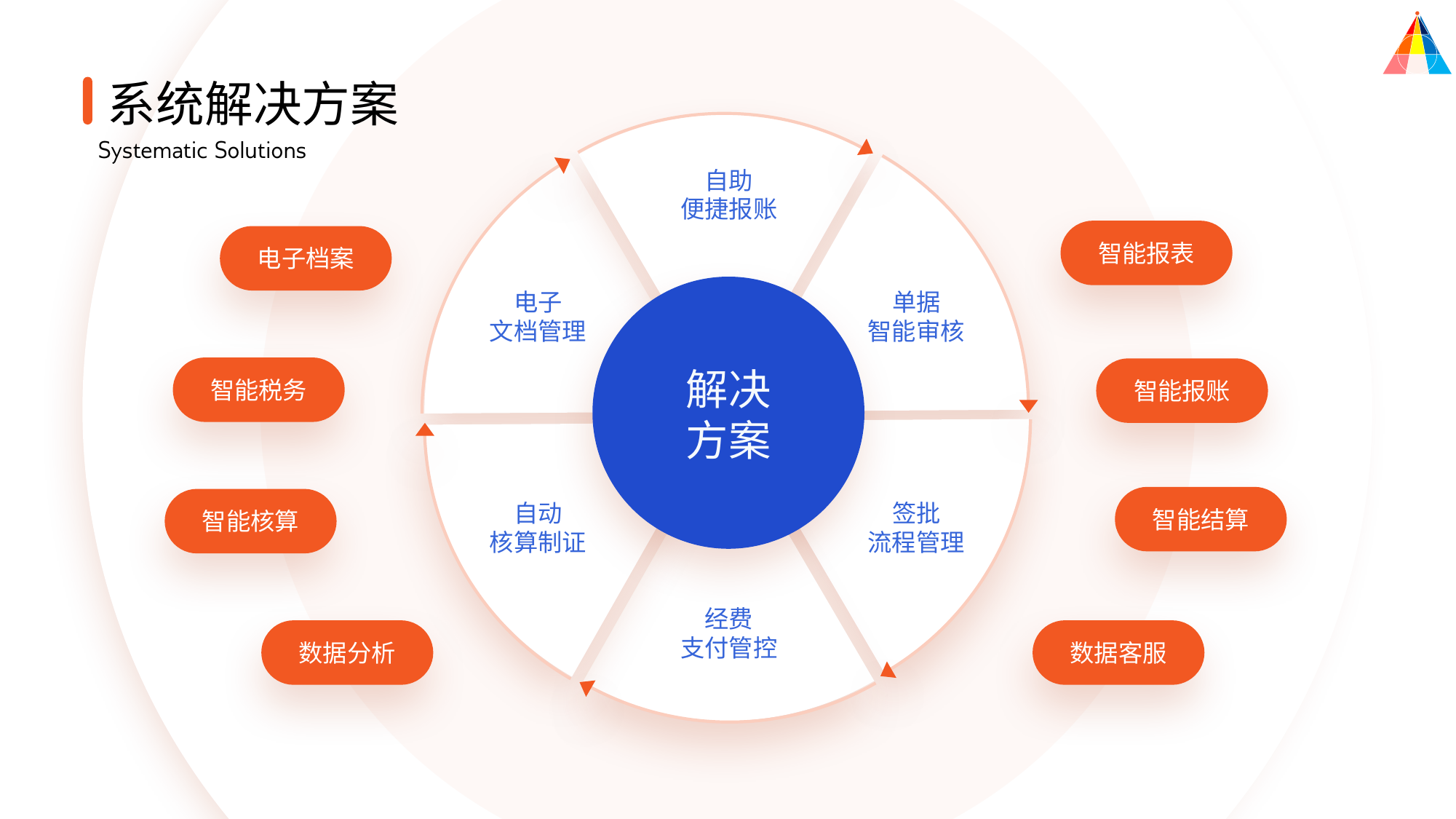

系统解决方案

Systematic Solutions

自助
便捷报账

智能报表

电子档案

电子
文档管理
单据
智能审核

智能税务
解决方案

智能报账

智能结算

智能核算
自动
核算制证
签批
流程管理
经费
支付管控

数据分析

数据客服